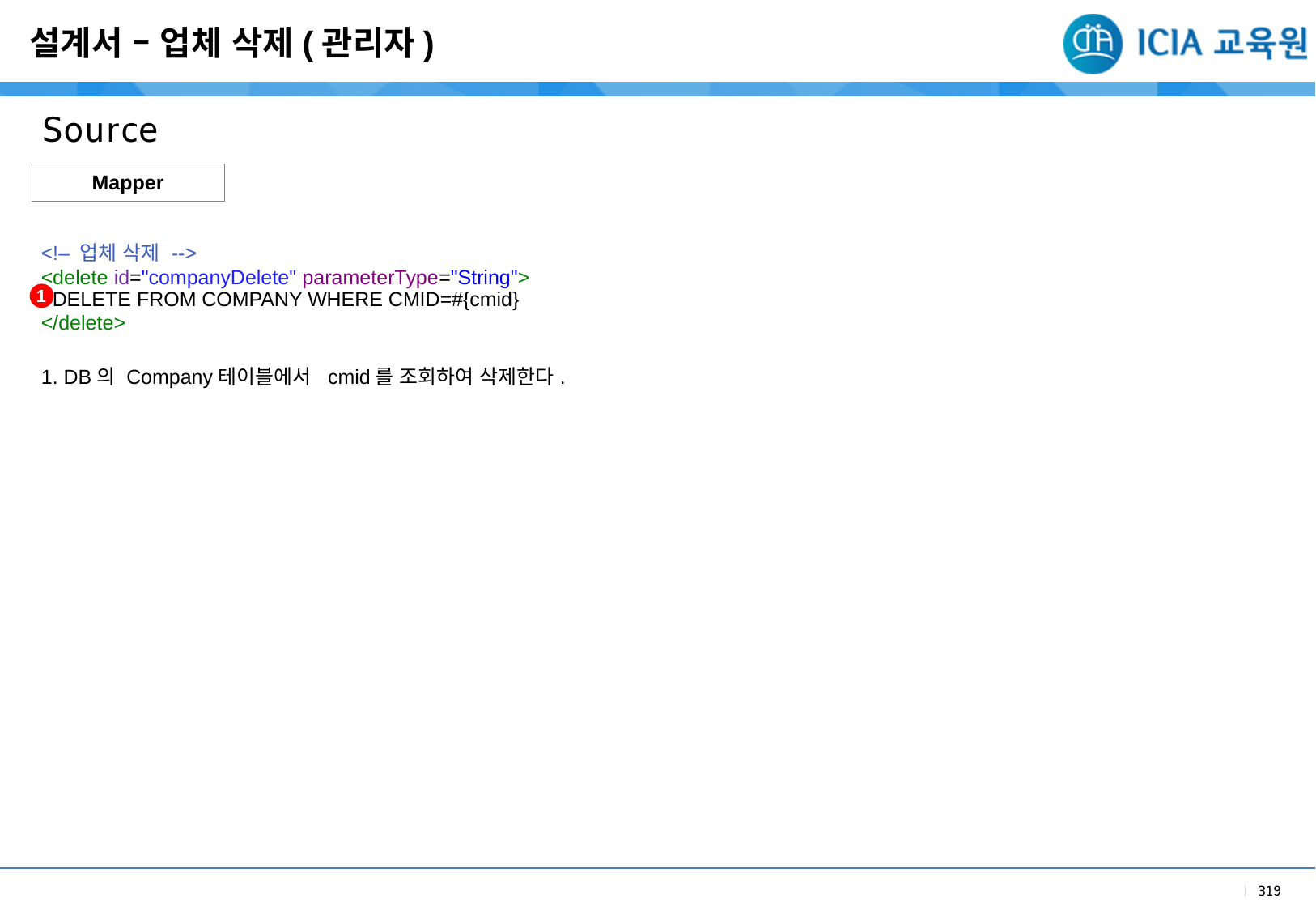

설계서 – 업체 삭제(관리자)
Source
Mapper
| <!– 업체 삭제 --> <delete id="companyDelete" parameterType="String"> DELETE FROM COMPANY WHERE CMID=#{cmid} </delete> |
| --- |
| 1. DB의 Company테이블에서 cmid를 조회하여 삭제한다. |
1